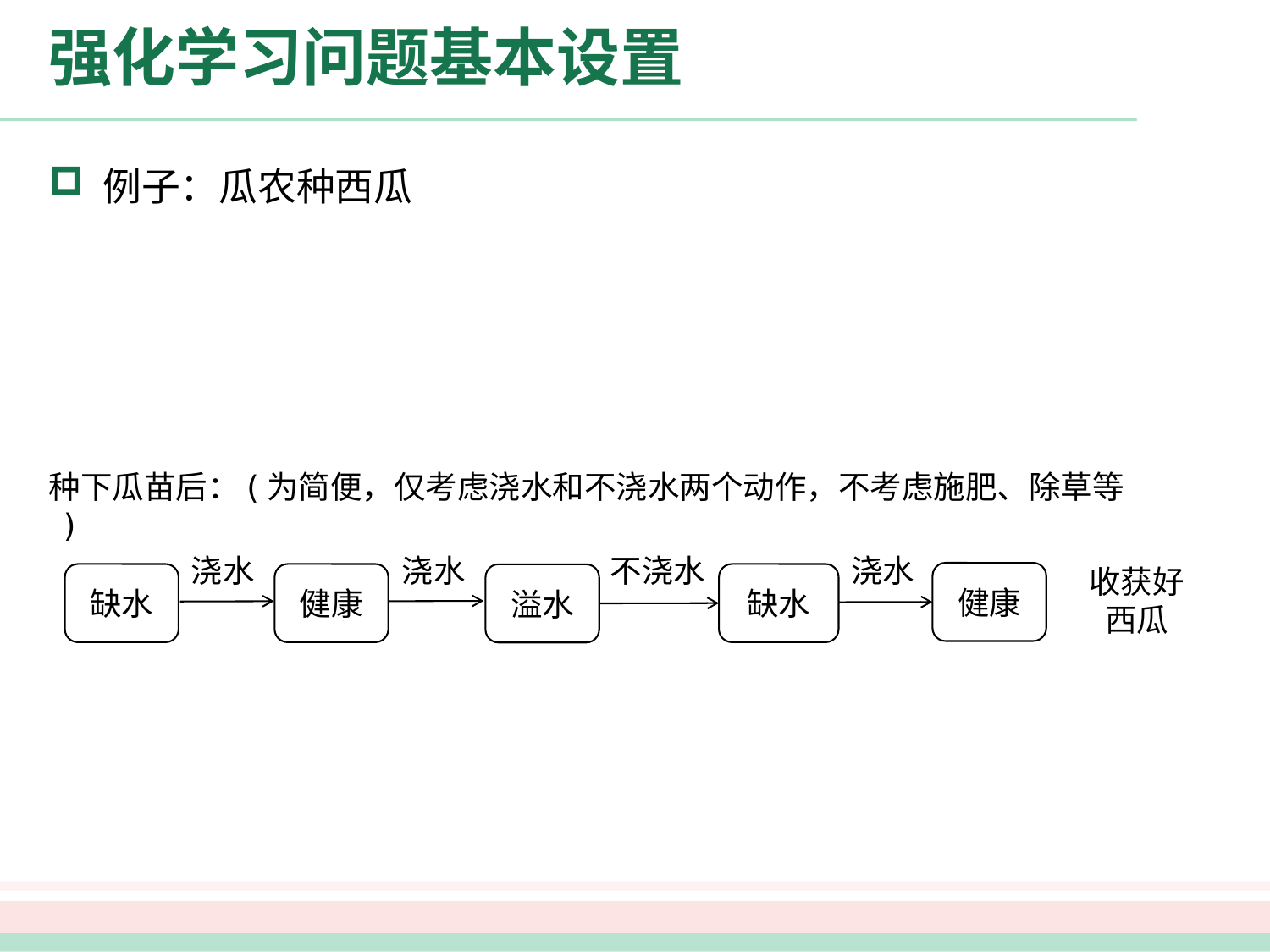

# 强化学习问题基本设置
 例子：瓜农种西瓜

种下瓜苗后：(为简便，仅考虑浇水和不浇水两个动作，不考虑施肥、除草等 )
浇水
浇水
不浇水
浇水
收获好西瓜
健康
缺水
健康
缺水
溢水